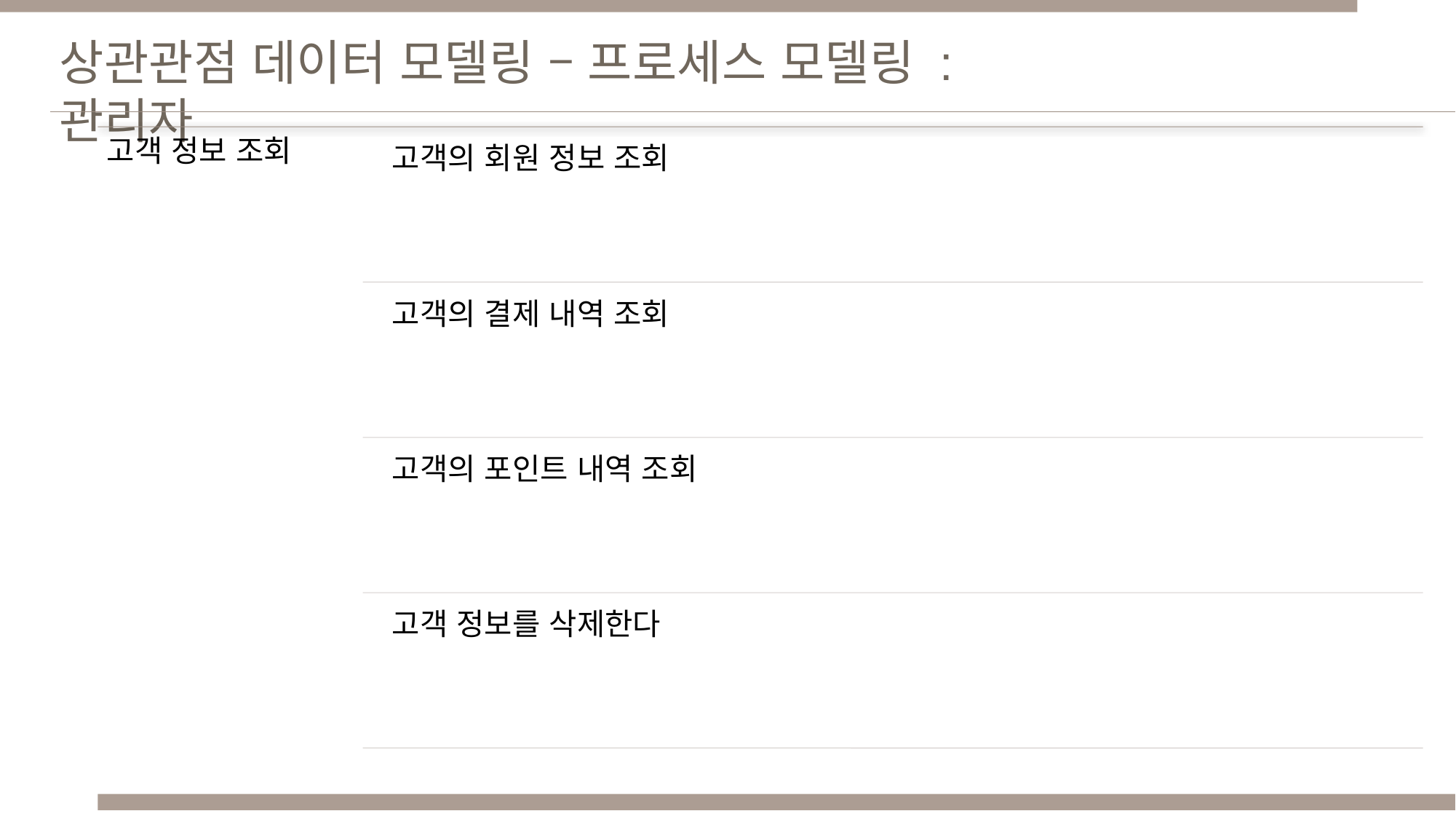

상관관점 데이터 모델링 – 프로세스 모델링 : 관리자
고객 정보 조회
고객의 회원 정보 조회
고객의 결제 내역 조회
고객의 포인트 내역 조회
고객 정보를 삭제한다